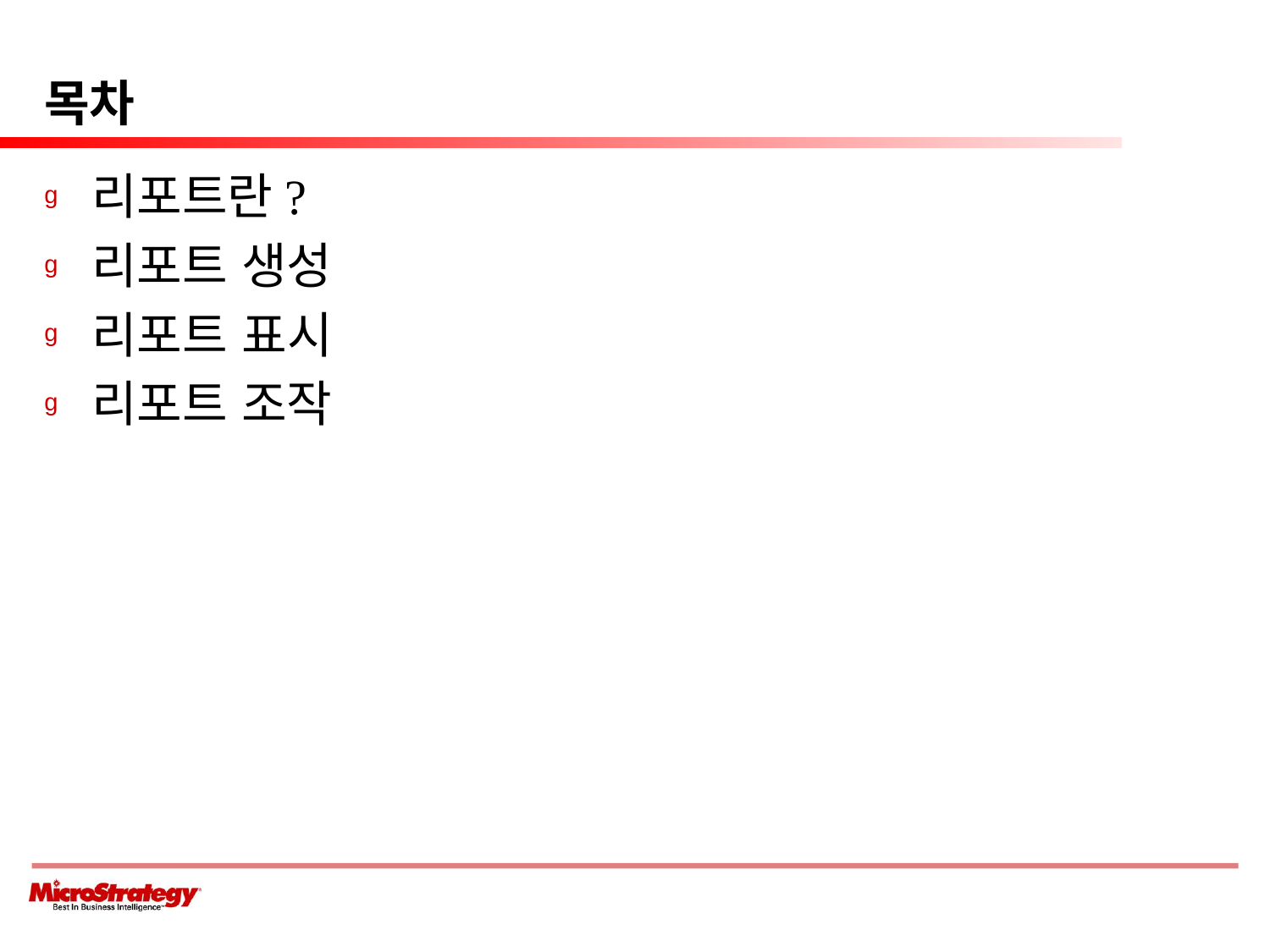

# 목차
리포트란?
리포트 생성
리포트 표시
리포트 조작